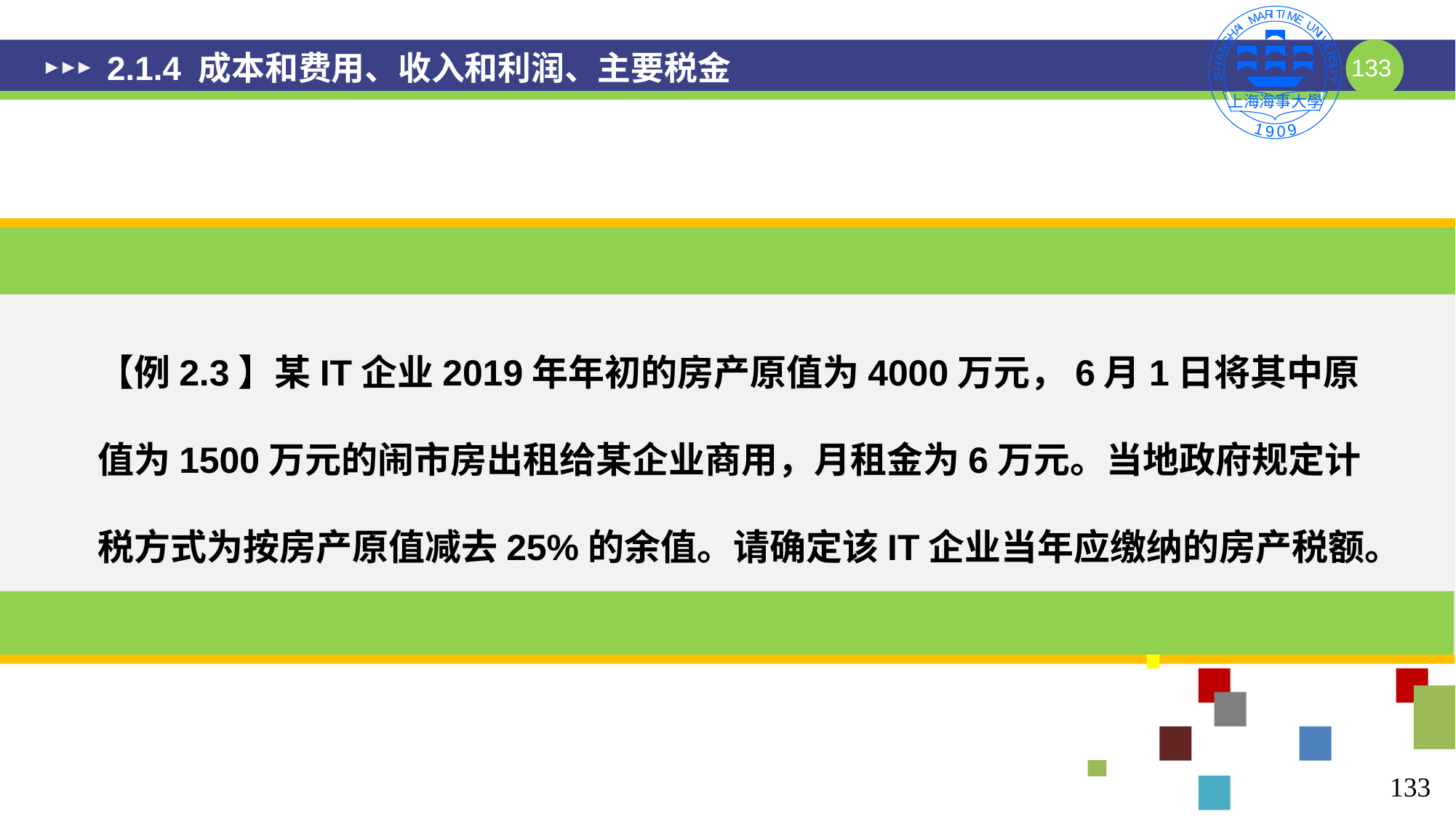

# 2.1.4 成本和费用、收入和利润、主要税金

【例2.3】某IT企业2019年年初的房产原值为4000万元，6月1日将其中原值为1500万元的闹市房出租给某企业商用，月租金为6万元。当地政府规定计税方式为按房产原值减去25%的余值。请确定该IT企业当年应缴纳的房产税额。

133
133